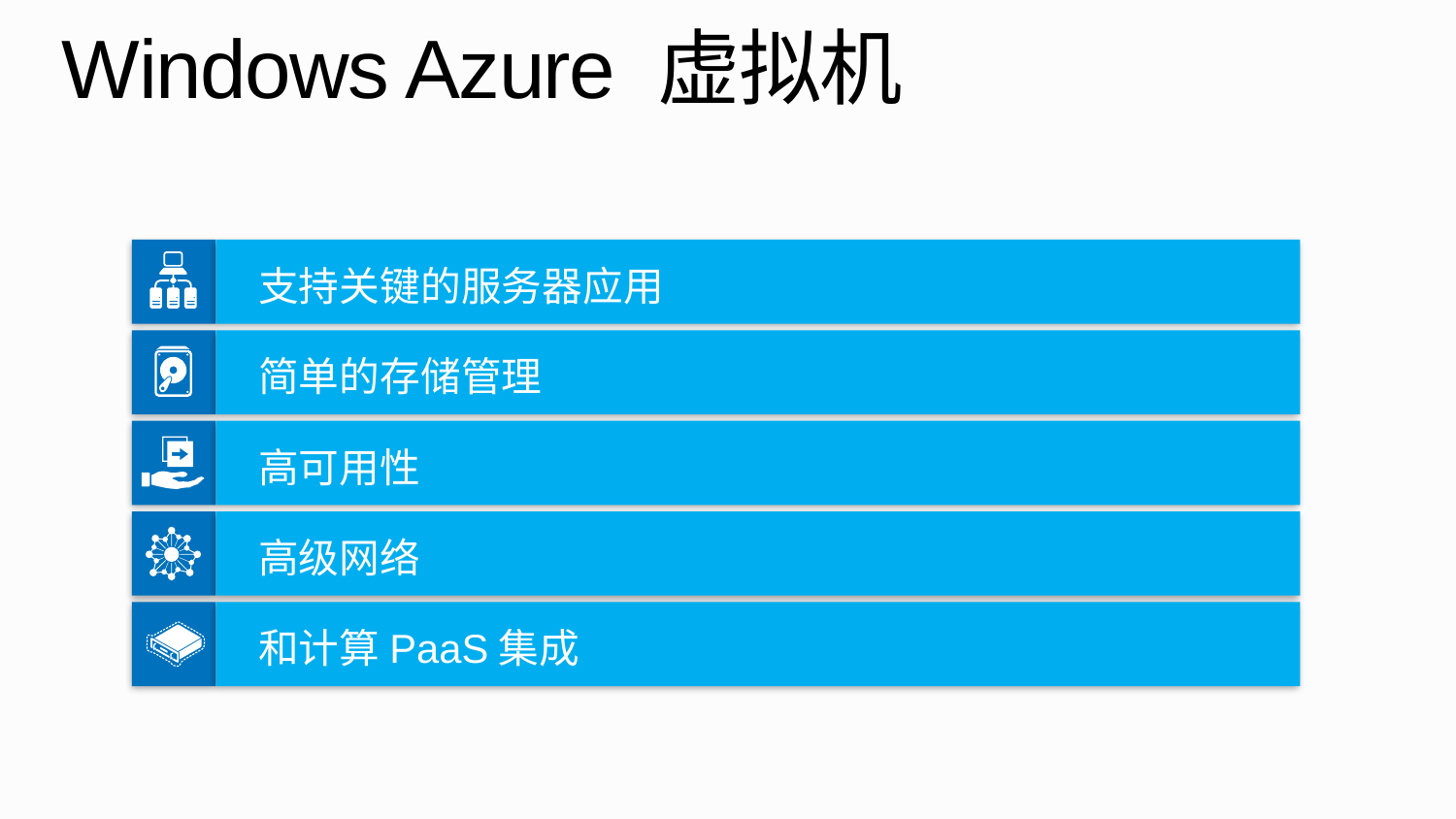

# Windows Azure 虚拟机

支持关键的服务器应用

简单的存储管理

高可用性

高级网络

和计算PaaS集成